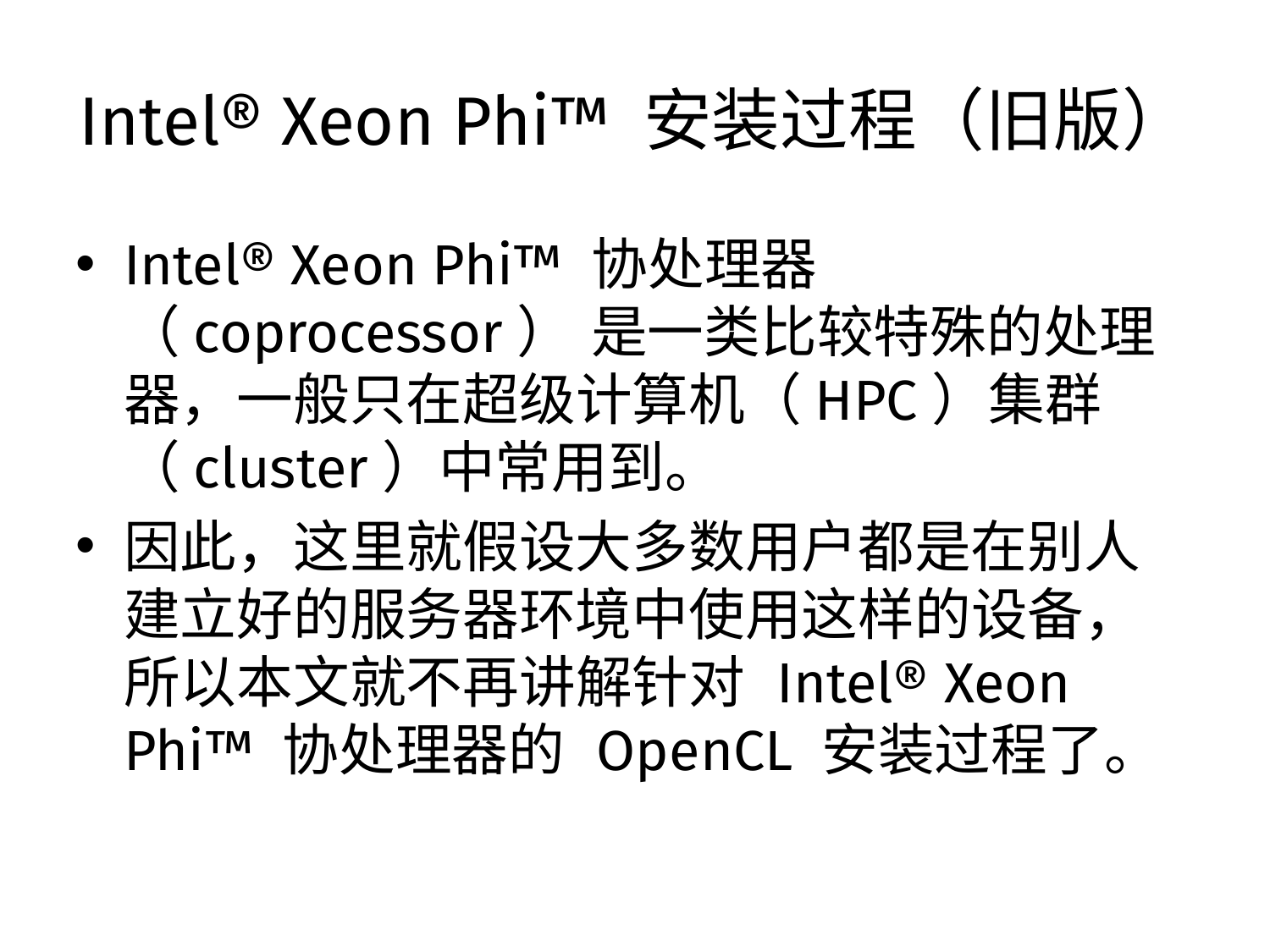

Intel® Xeon Phi™ 安装过程（旧版）
Intel® Xeon Phi™ 协处理器（coprocessor） 是一类比较特殊的处理器，一般只在超级计算机（HPC）集群（cluster）中常用到。
因此，这里就假设大多数用户都是在别人建立好的服务器环境中使用这样的设备，所以本文就不再讲解针对 Intel® Xeon Phi™ 协处理器的 OpenCL 安装过程了。